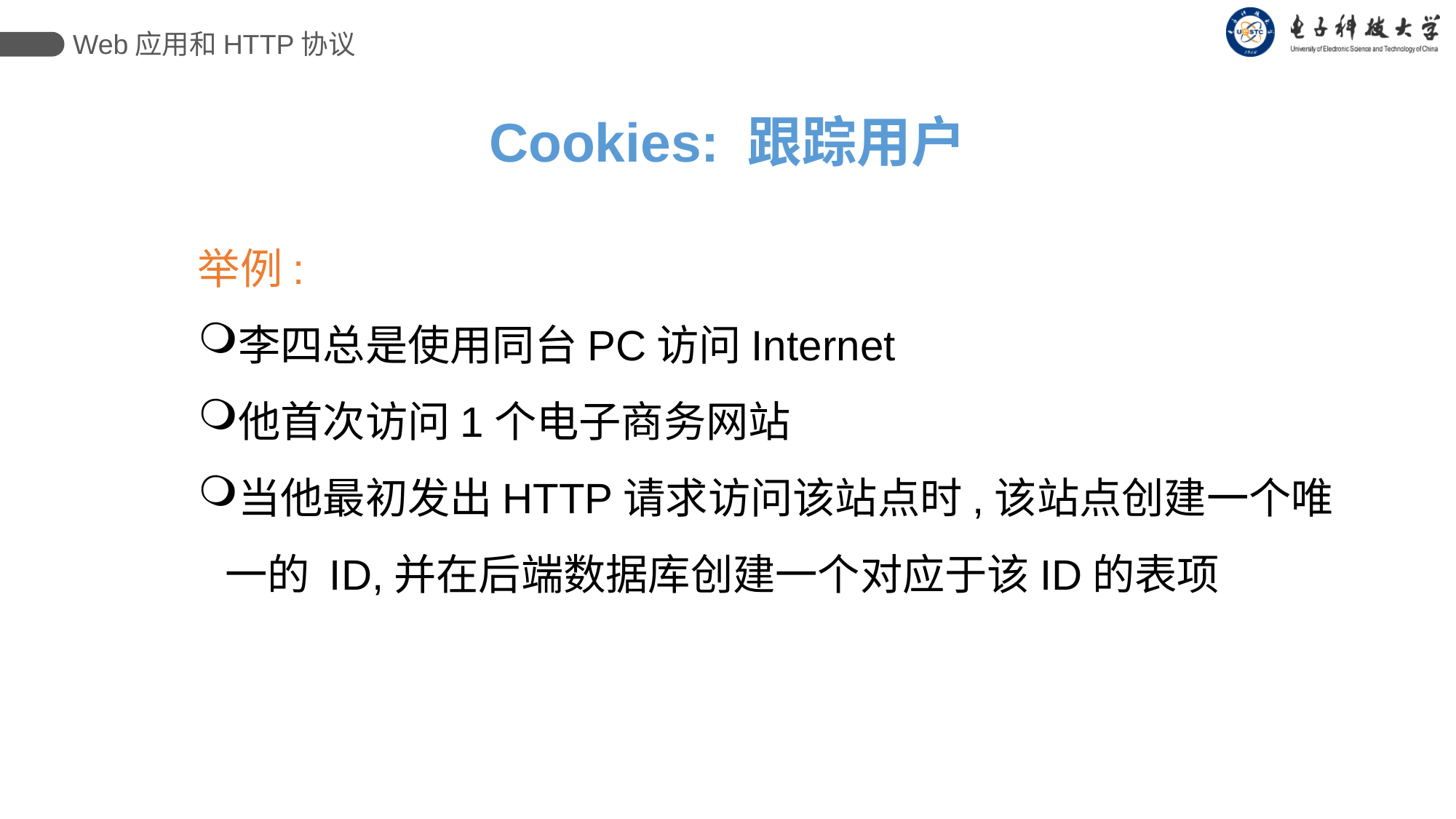

Web应用和HTTP协议
# Cookies: 跟踪用户
举例:
李四总是使用同台PC访问Internet
他首次访问1个电子商务网站
当他最初发出HTTP请求访问该站点时,该站点创建一个唯一的 ID,并在后端数据库创建一个对应于该ID的表项